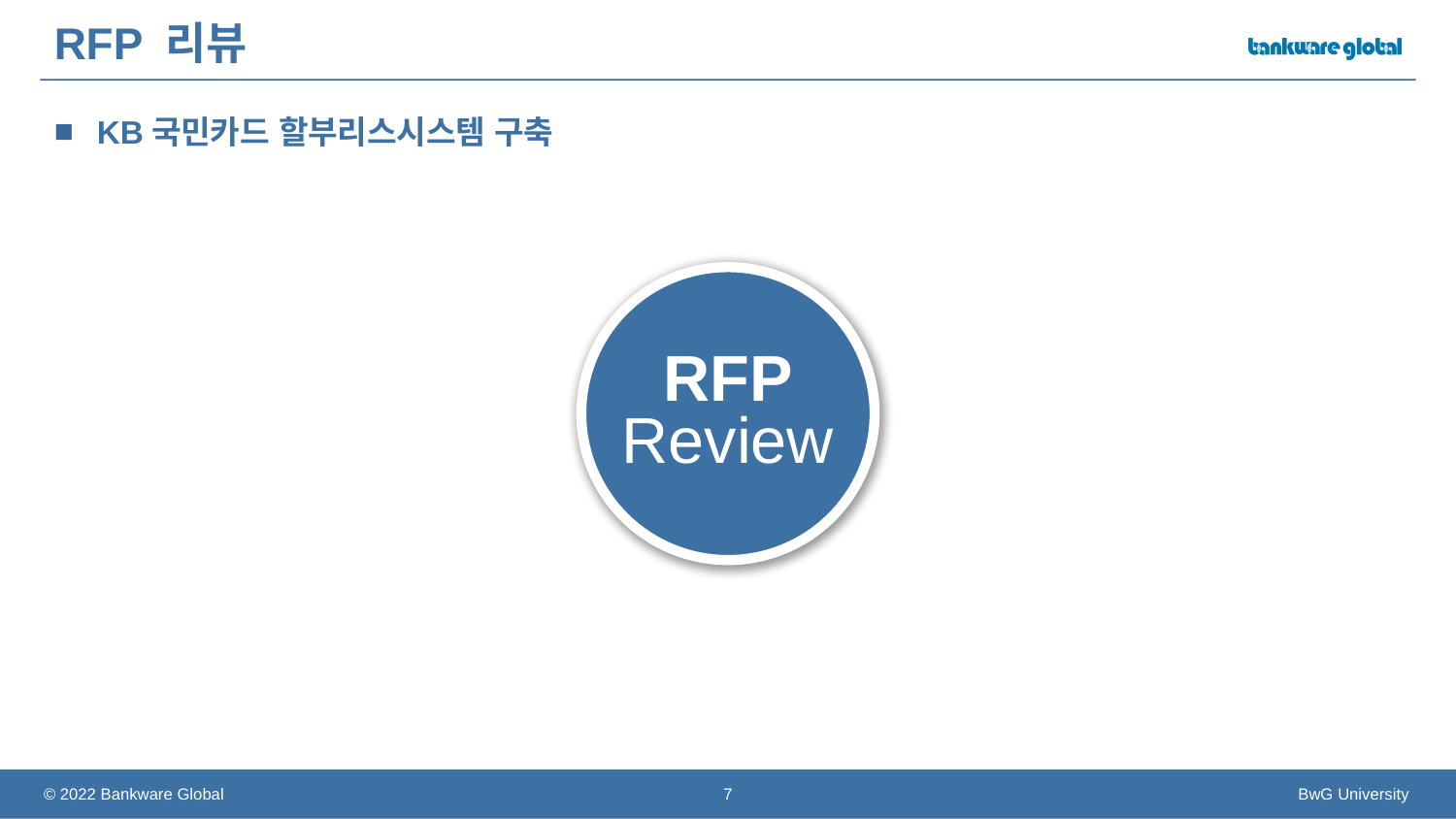

# RFP 리뷰
KB국민카드 할부리스시스템 구축
RFP
Review
7